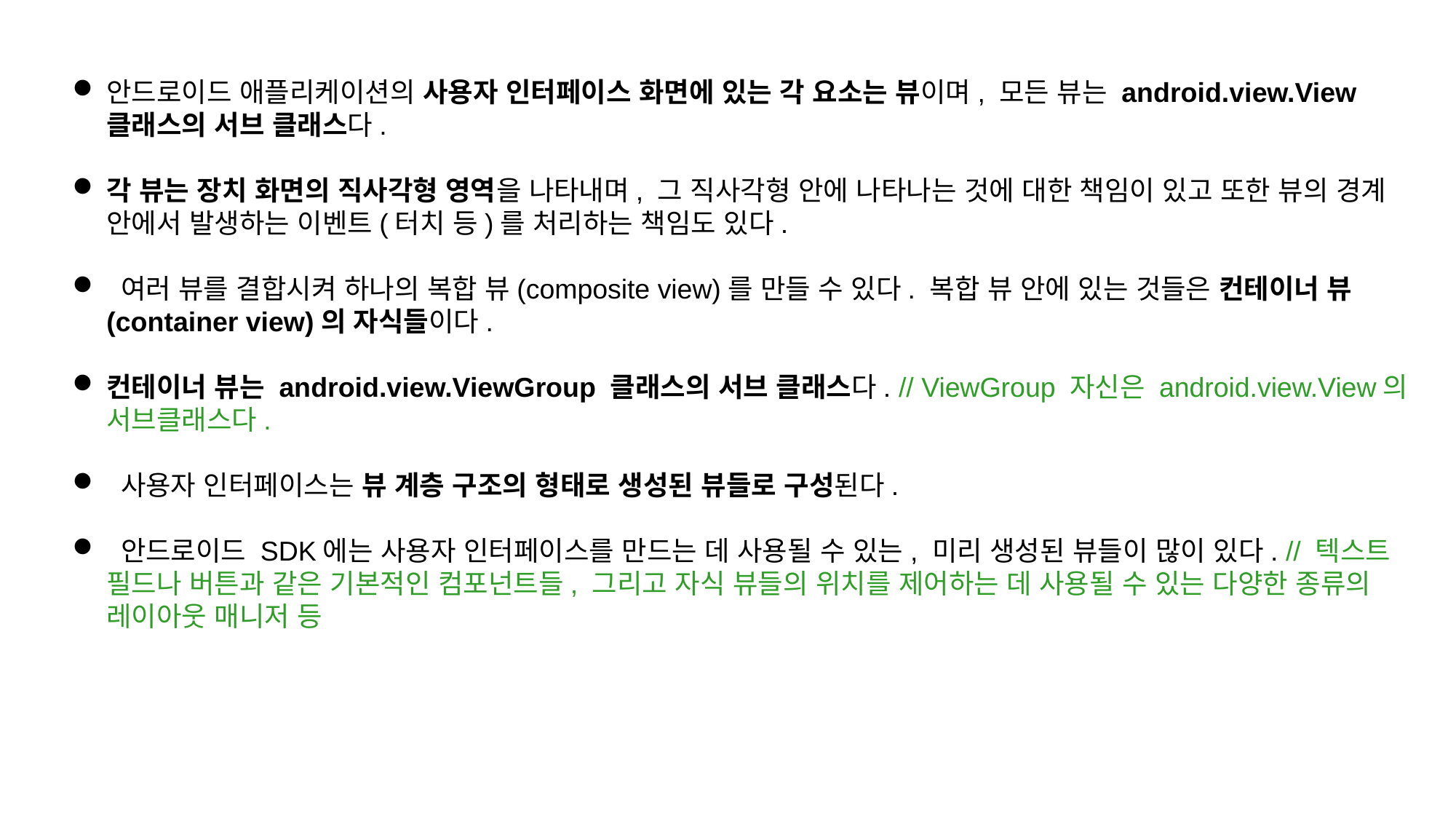

안드로이드 애플리케이션의 사용자 인터페이스 화면에 있는 각 요소는 뷰이며, 모든 뷰는 android.view.View 클래스의 서브 클래스다.

각 뷰는 장치 화면의 직사각형 영역을 나타내며, 그 직사각형 안에 나타나는 것에 대한 책임이 있고 또한 뷰의 경계 안에서 발생하는 이벤트(터치 등)를 처리하는 책임도 있다.
 여러 뷰를 결합시켜 하나의 복합 뷰(composite view)를 만들 수 있다. 복합 뷰 안에 있는 것들은 컨테이너 뷰(container view)의 자식들이다.

컨테이너 뷰는 android.view.ViewGroup 클래스의 서브 클래스다. // ViewGroup 자신은 android.view.View의 서브클래스다.

 사용자 인터페이스는 뷰 계층 구조의 형태로 생성된 뷰들로 구성된다.

 안드로이드 SDK에는 사용자 인터페이스를 만드는 데 사용될 수 있는, 미리 생성된 뷰들이 많이 있다. // 텍스트 필드나 버튼과 같은 기본적인 컴포넌트들, 그리고 자식 뷰들의 위치를 제어하는 데 사용될 수 있는 다양한 종류의 레이아웃 매니저 등